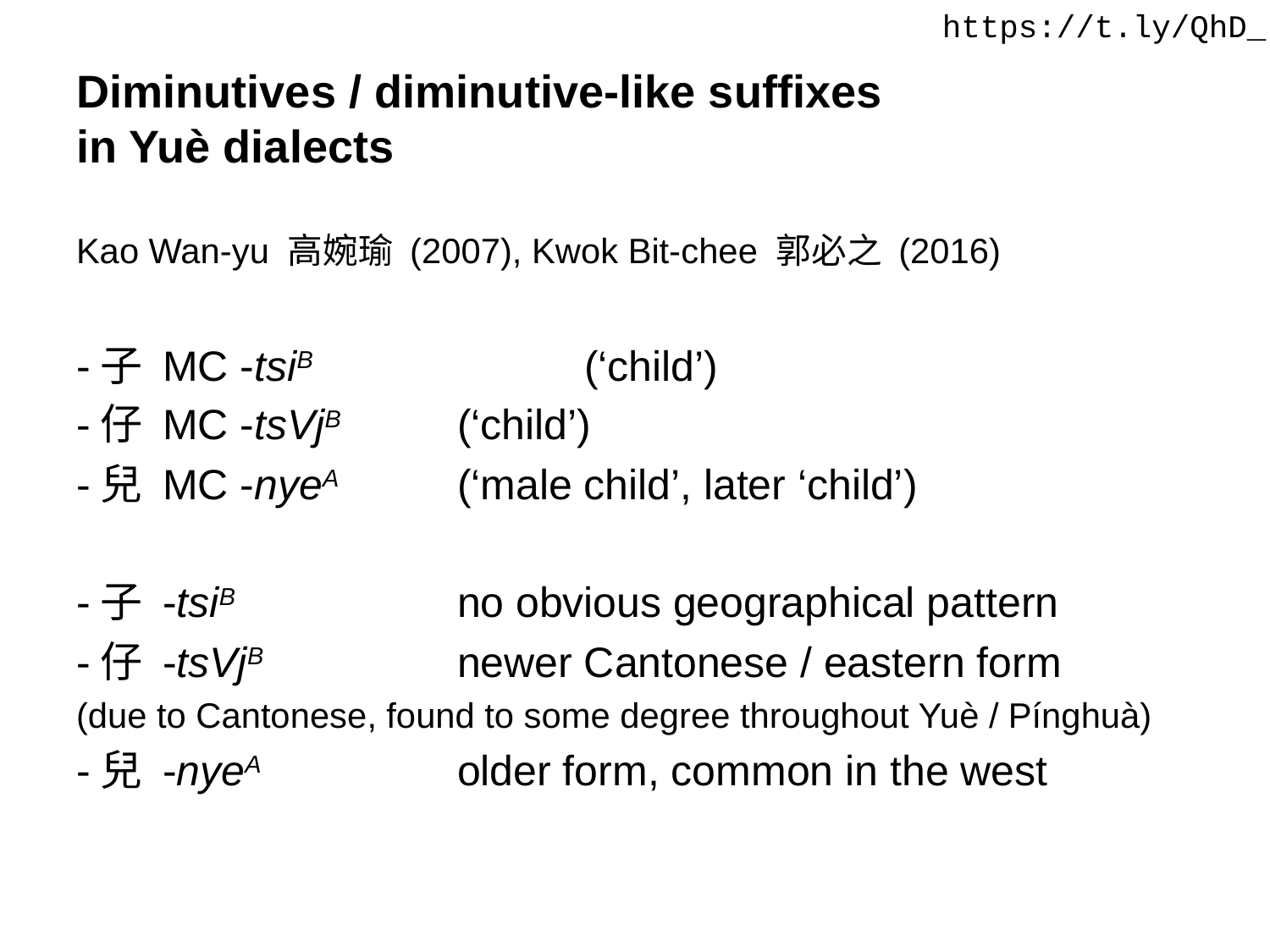

https://t.ly/QhD_
# Diminutives / diminutive-like suffixes in Yuè dialects
Kao Wan-yu 高婉瑜 (2007), Kwok Bit-chee 郭必之 (2016)

-子 MC -tsiB  		(‘child’)
-仔 MC -tsVjB 	(‘child’)
-兒 MC -nyeA 	(‘male child’, later ‘child’)

-子 -tsiB  		no obvious geographical pattern
-仔 -tsVjB 	 	newer Cantonese / eastern form
(due to Cantonese, found to some degree throughout Yuè / Pínghuà)
-兒 -nyeA 		older form, common in the west